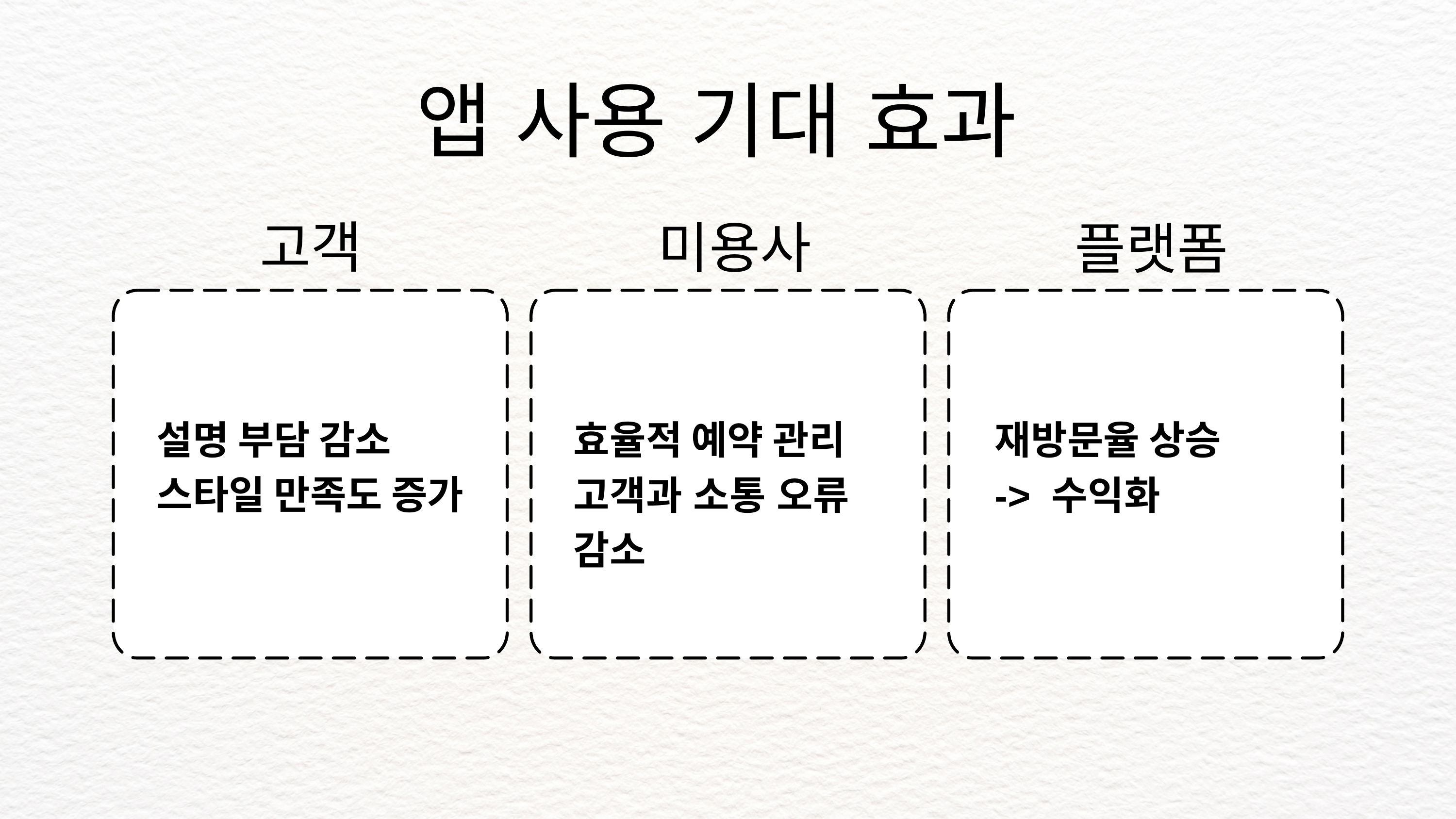

앱 사용 기대 효과
고객
미용사
플랫폼

설명 부담 감소
스타일 만족도 증가

효율적 예약 관리
고객과 소통 오류 감소
재방문율 상승
-> 수익화